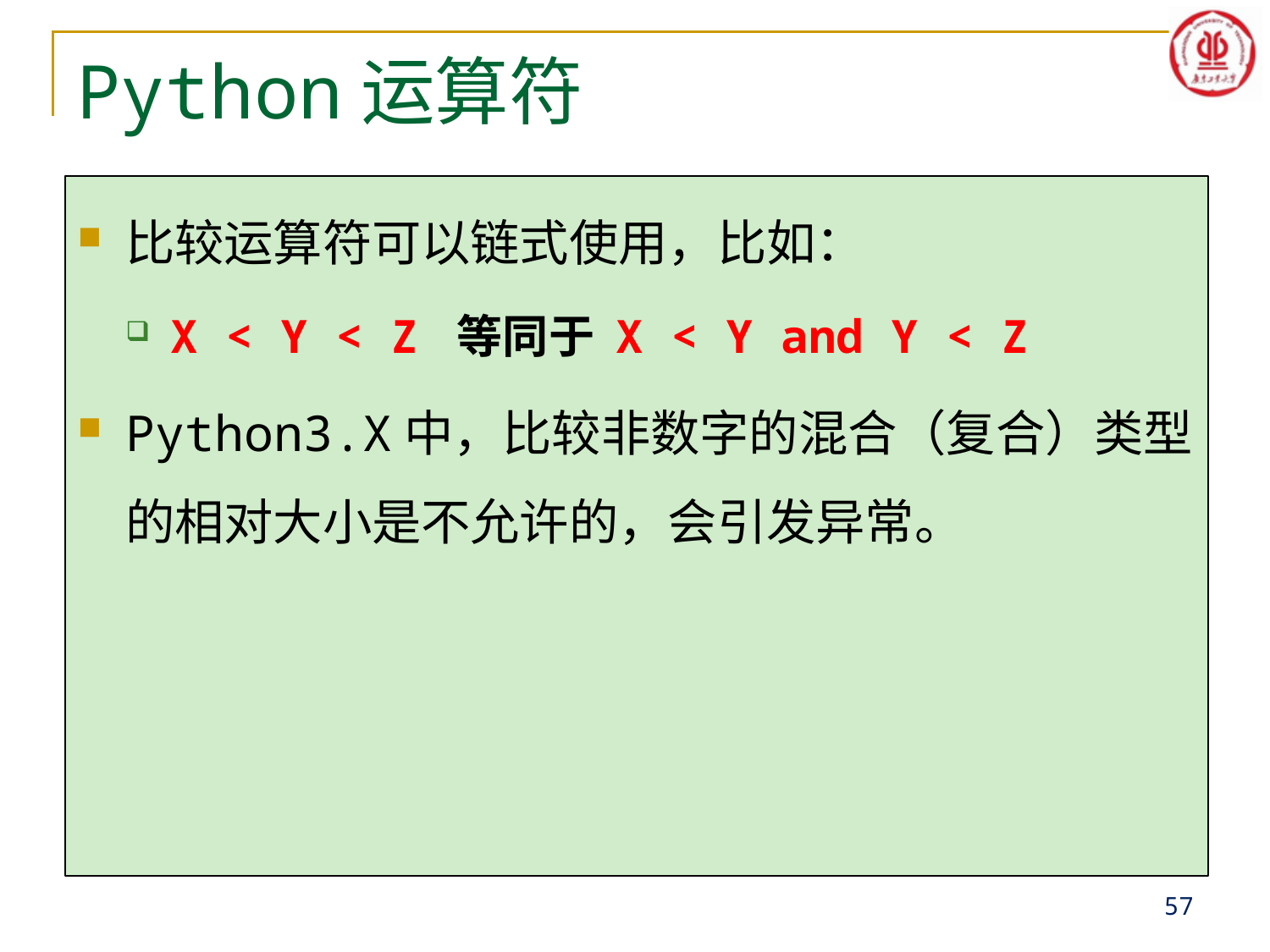

# Python运算符
比较运算符可以链式使用，比如：
X < Y < Z 等同于 X < Y and Y < Z
Python3.X中，比较非数字的混合（复合）类型的相对大小是不允许的，会引发异常。

57